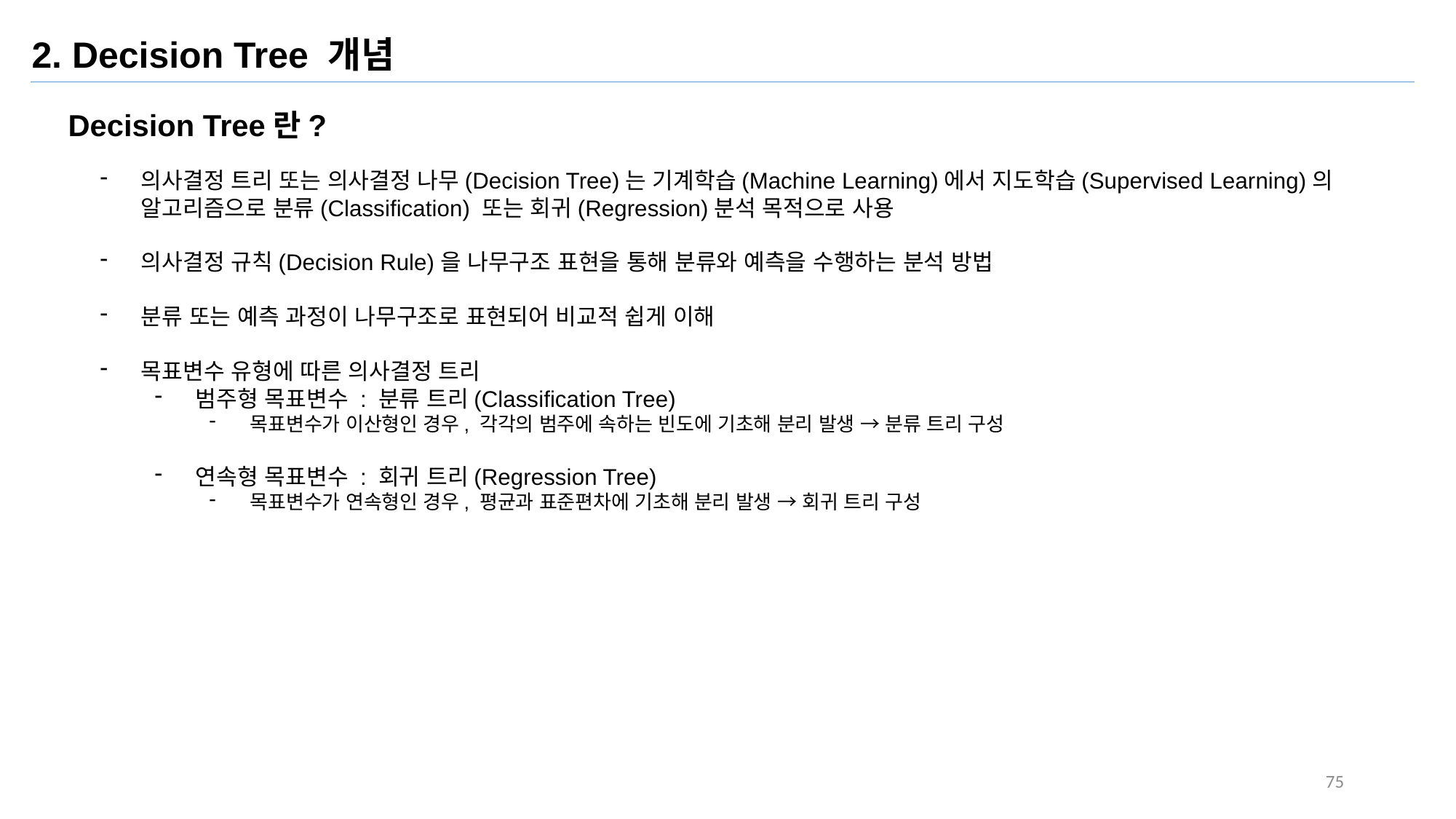

2. Decision Tree 개념
Decision Tree란?
의사결정 트리 또는 의사결정 나무(Decision Tree)는 기계학습(Machine Learning)에서 지도학습(Supervised Learning)의 알고리즘으로 분류(Classification) 또는 회귀(Regression)분석 목적으로 사용

의사결정 규칙(Decision Rule)을 나무구조 표현을 통해 분류와 예측을 수행하는 분석 방법

분류 또는 예측 과정이 나무구조로 표현되어 비교적 쉽게 이해

목표변수 유형에 따른 의사결정 트리
범주형 목표변수 : 분류 트리(Classification Tree)
목표변수가 이산형인 경우, 각각의 범주에 속하는 빈도에 기초해 분리 발생 → 분류 트리 구성

연속형 목표변수 : 회귀 트리(Regression Tree)
목표변수가 연속형인 경우, 평균과 표준편차에 기초해 분리 발생 → 회귀 트리 구성
75